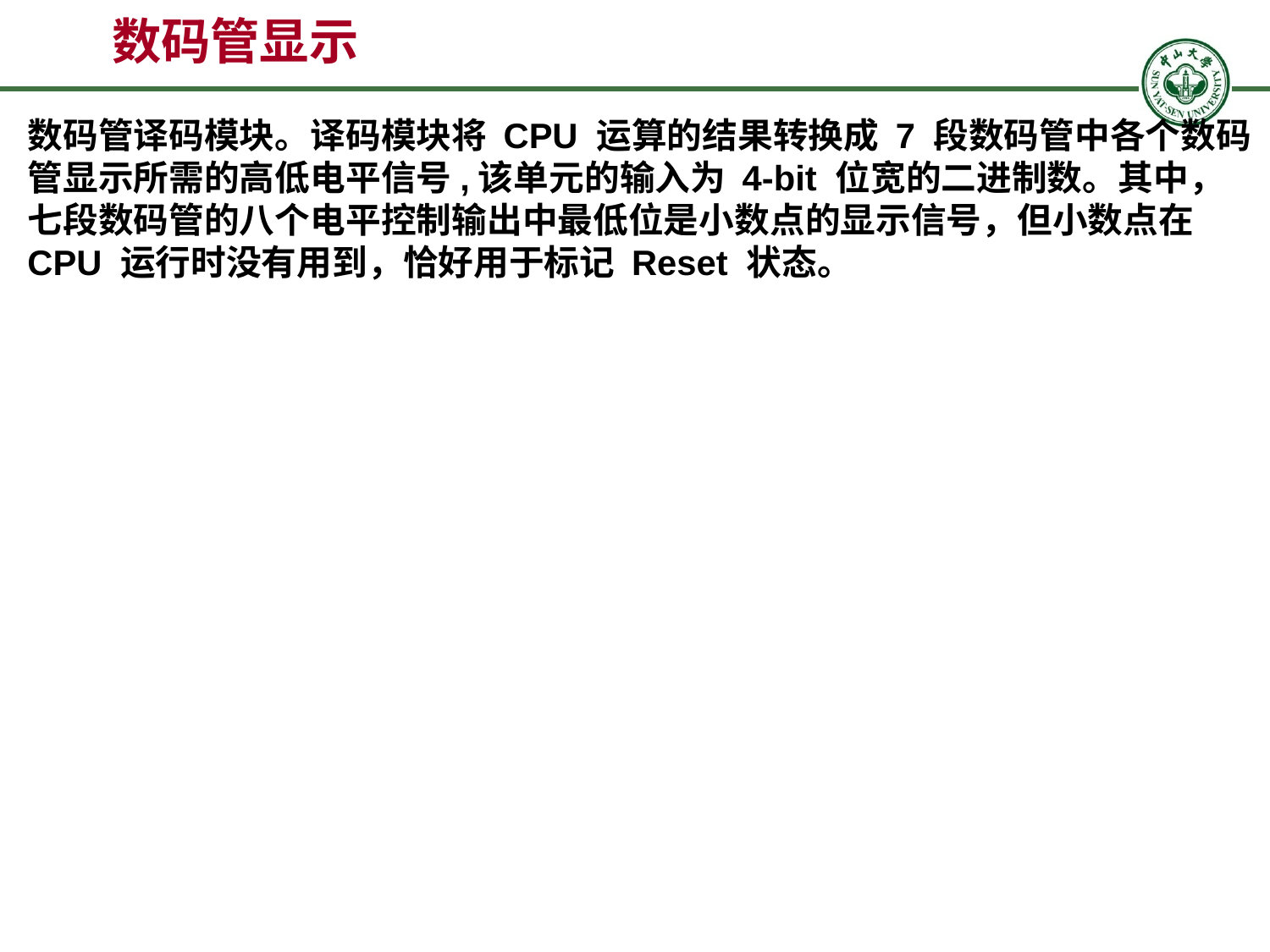

# 数码管显示
数码管译码模块。译码模块将 CPU 运算的结果转换成 7 段数码管中各个数码管显示所需的高低电平信号,该单元的输入为 4-bit 位宽的二进制数。其中，七段数码管的八个电平控制输出中最低位是小数点的显示信号，但小数点在 CPU 运行时没有用到，恰好用于标记 Reset 状态。